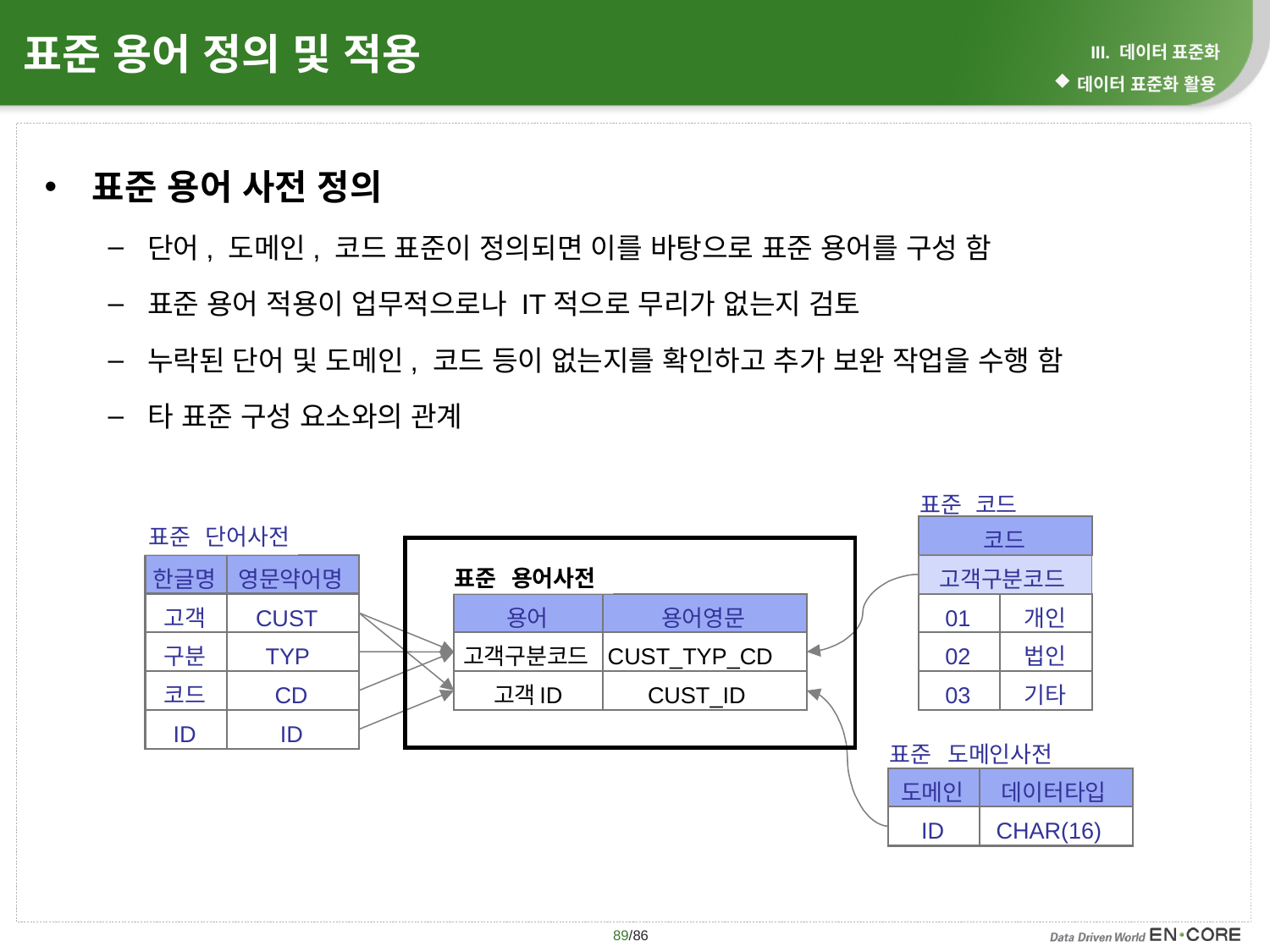

# 표준 용어 정의 및 적용
III. 데이터 표준화
데이터 표준화 활용
표준 용어 사전 정의
단어, 도메인, 코드 표준이 정의되면 이를 바탕으로 표준 용어를 구성 함
표준 용어 적용이 업무적으로나 IT적으로 무리가 없는지 검토
누락된 단어 및 도메인, 코드 등이 없는지를 확인하고 추가 보완 작업을 수행 함
타 표준 구성 요소와의 관계

표준
코드

표준
단어사전

코드

표준
용어사전
한글명
영문약어명

고객구분코드

고객
CUST
용어
용어영문
01
개인

구분
TYP
고객구분코드
CUST_TYP_CD
02
법인

코드
CD
고객
ID
CUST_ID
03
기타

ID
ID

표준
도메인사전

도메인
데이터타입

ID
CHAR(16)